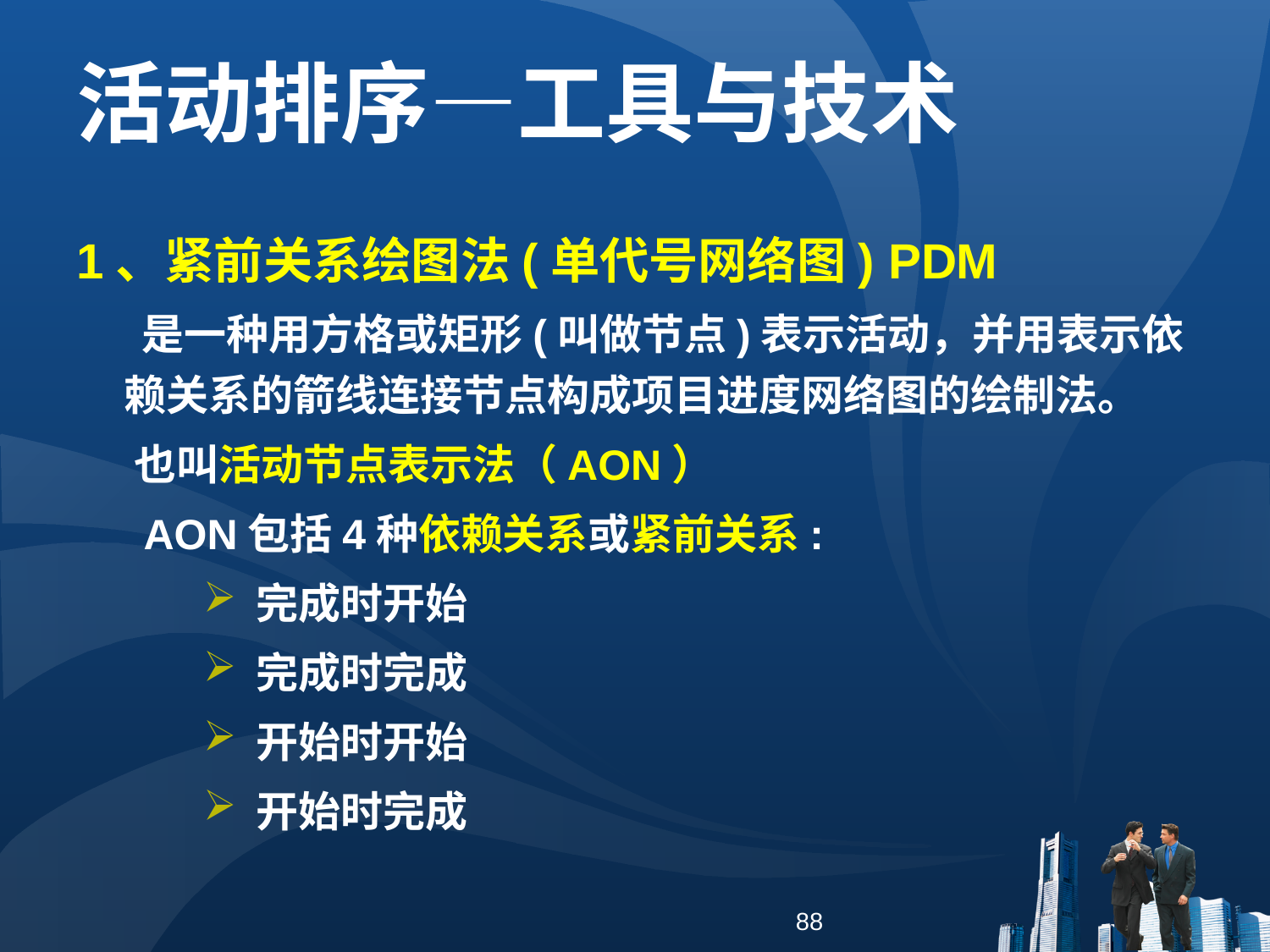

活动排序—工具与技术
1、紧前关系绘图法(单代号网络图) PDM
      是一种用方格或矩形(叫做节点)表示活动，并用表示依赖关系的箭线连接节点构成项目进度网络图的绘制法。
     也叫活动节点表示法（AON）
      AON包括4种依赖关系或紧前关系:
 完成时开始
 完成时完成
 开始时开始
 开始时完成
88